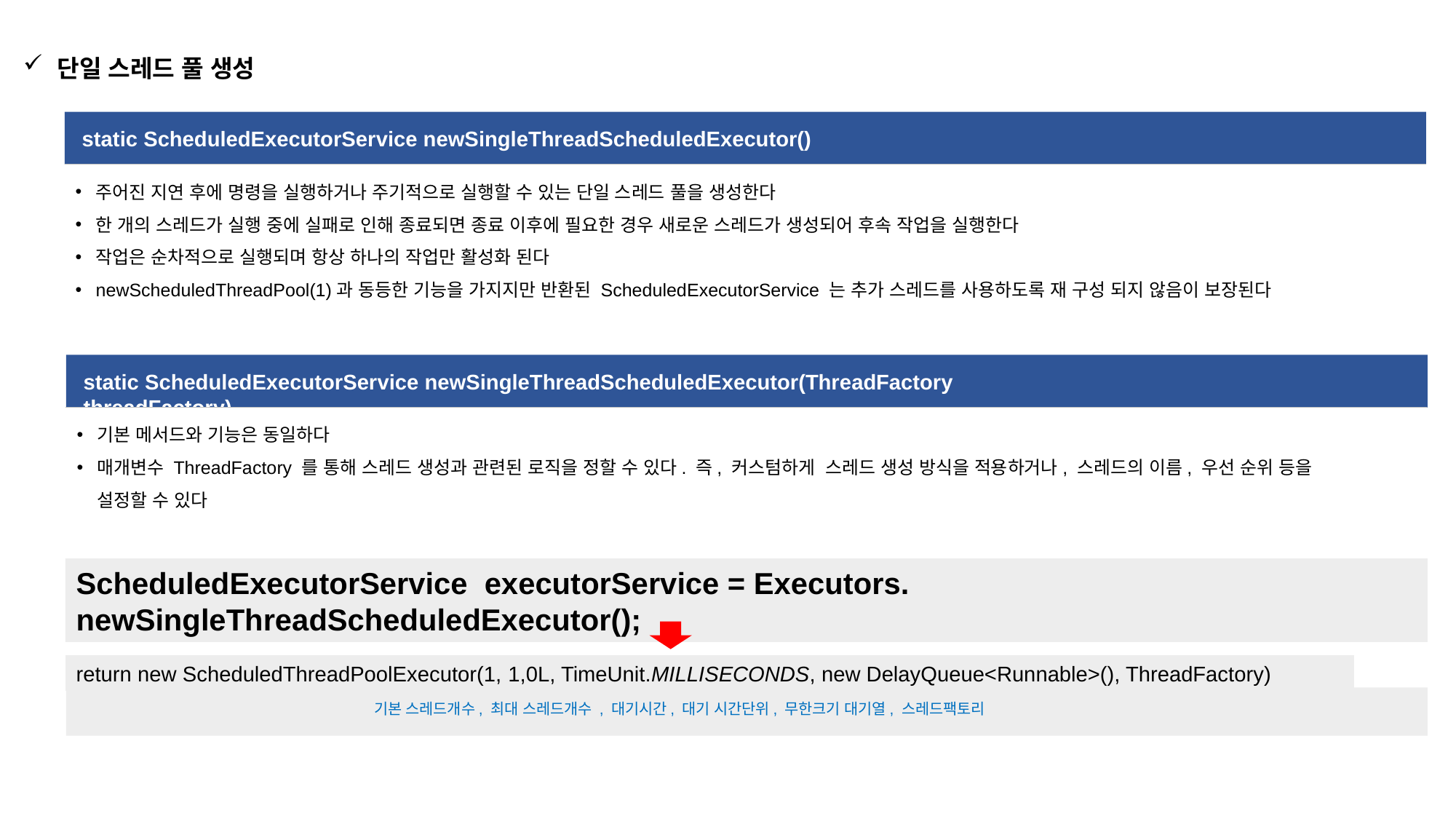

단일 스레드 풀 생성

static ScheduledExecutorService newSingleThreadScheduledExecutor()
주어진 지연 후에 명령을 실행하거나 주기적으로 실행할 수 있는 단일 스레드 풀을 생성한다
한 개의 스레드가 실행 중에 실패로 인해 종료되면 종료 이후에 필요한 경우 새로운 스레드가 생성되어 후속 작업을 실행한다
작업은 순차적으로 실행되며 항상 하나의 작업만 활성화 된다
newScheduledThreadPool(1)과 동등한 기능을 가지지만 반환된 ScheduledExecutorService 는 추가 스레드를 사용하도록 재 구성 되지 않음이 보장된다

static ScheduledExecutorService newSingleThreadScheduledExecutor(ThreadFactory threadFactory)
기본 메서드와 기능은 동일하다
매개변수 ThreadFactory 를 통해 스레드 생성과 관련된 로직을 정할 수 있다. 즉, 커스텀하게  스레드 생성 방식을 적용하거나, 스레드의 이름, 우선 순위 등을 설정할 수 있다
ScheduledExecutorService  executorService = Executors. newSingleThreadScheduledExecutor();

return new ScheduledThreadPoolExecutor(1, 1,0L, TimeUnit.MILLISECONDS, new DelayQueue<Runnable>(), ThreadFactory)

기본 스레드개수, 최대 스레드개수 , 대기시간, 대기 시간단위, 무한크기 대기열, 스레드팩토리